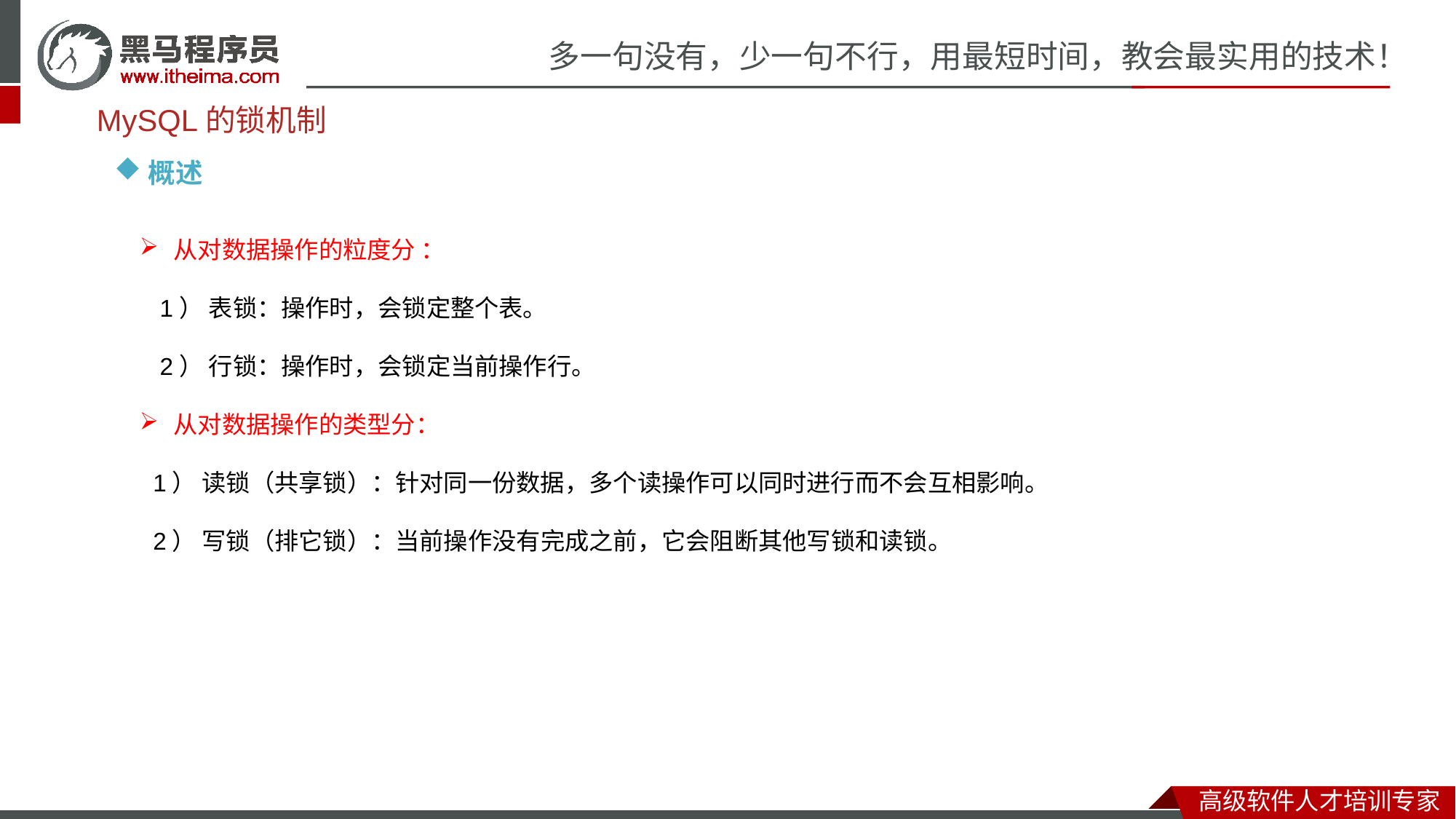

MySQL的锁机制
概述
从对数据操作的粒度分 ：

   1） 表锁：操作时，会锁定整个表。

   2） 行锁：操作时，会锁定当前操作行。

从对数据操作的类型分：

  1） 读锁（共享锁）：针对同一份数据，多个读操作可以同时进行而不会互相影响。

  2） 写锁（排它锁）：当前操作没有完成之前，它会阻断其他写锁和读锁。